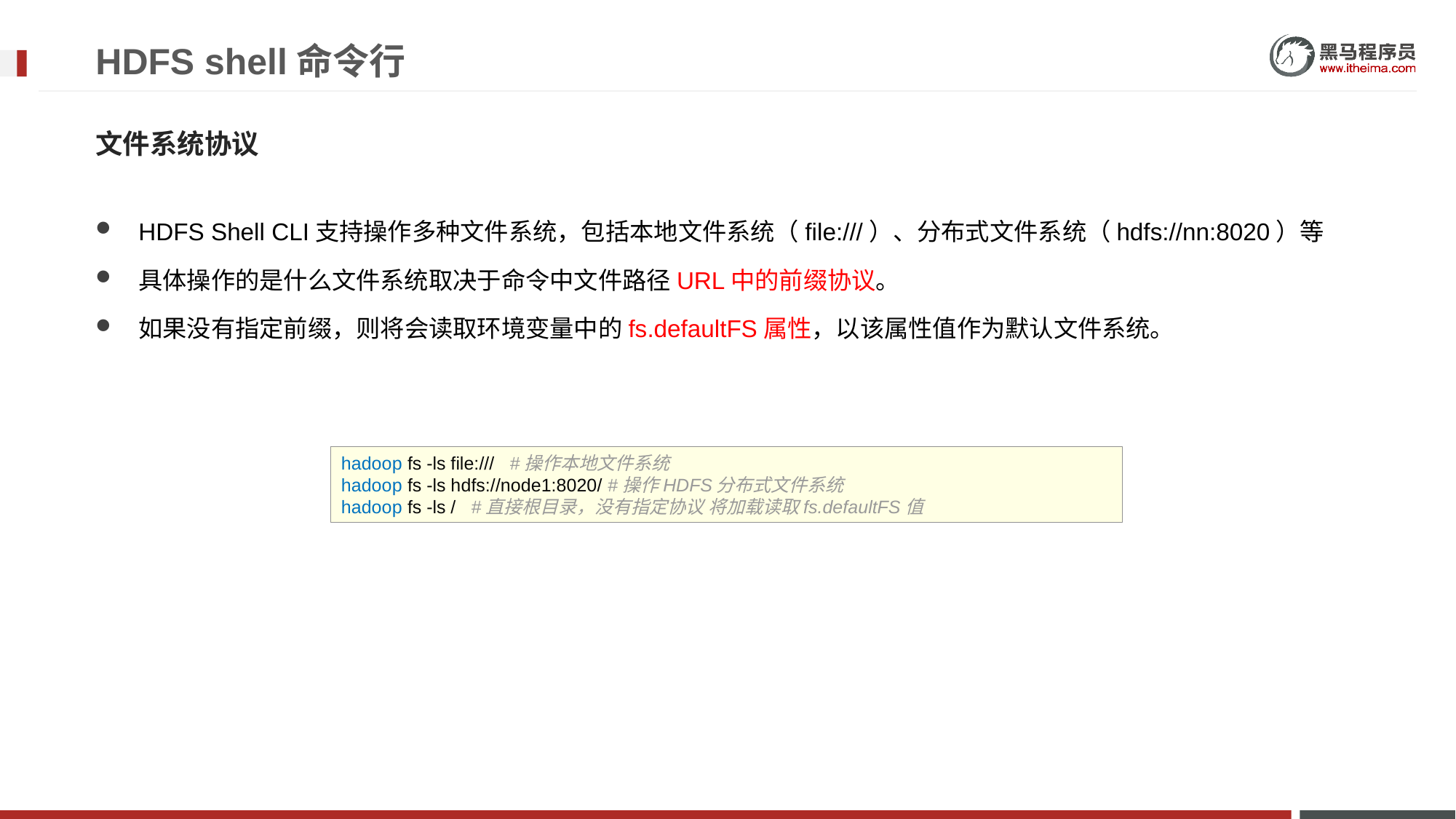

# HDFS shell命令行
文件系统协议
HDFS Shell CLI支持操作多种文件系统，包括本地文件系统（file:///）、分布式文件系统（hdfs://nn:8020）等
具体操作的是什么文件系统取决于命令中文件路径URL中的前缀协议。
如果没有指定前缀，则将会读取环境变量中的fs.defaultFS属性，以该属性值作为默认文件系统。

hadoop fs -ls file:///   #操作本地文件系统
hadoop fs -ls hdfs://node1:8020/ #操作HDFS分布式文件系统
hadoop fs -ls /   #直接根目录，没有指定协议 将加载读取fs.defaultFS值